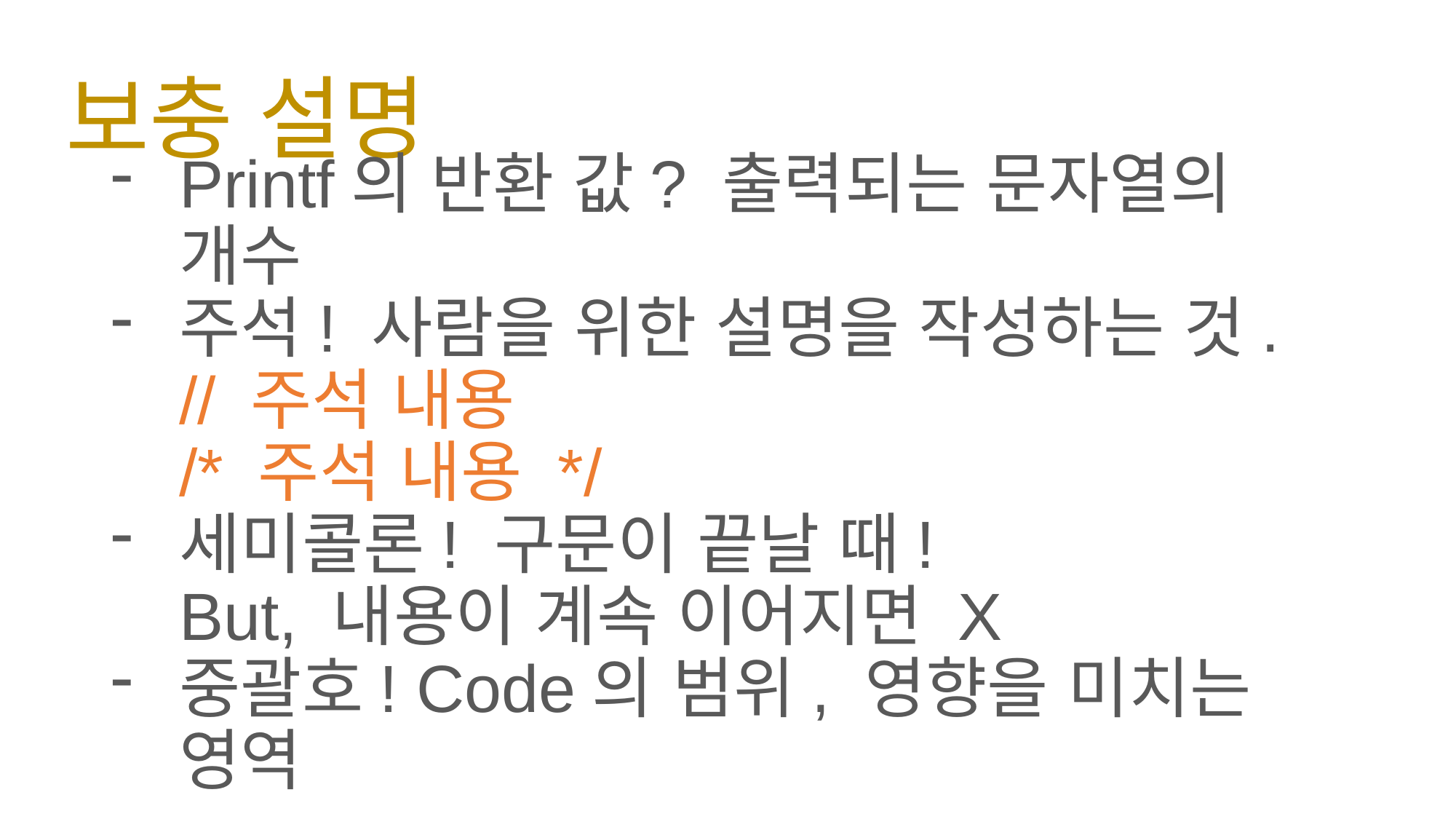

# 보충 설명
Printf의 반환 값? 출력되는 문자열의 개수
주석! 사람을 위한 설명을 작성하는 것.
// 주석 내용
/* 주석 내용 */
세미콜론! 구문이 끝날 때!
But, 내용이 계속 이어지면 X
중괄호! Code의 범위, 영향을 미치는 영역